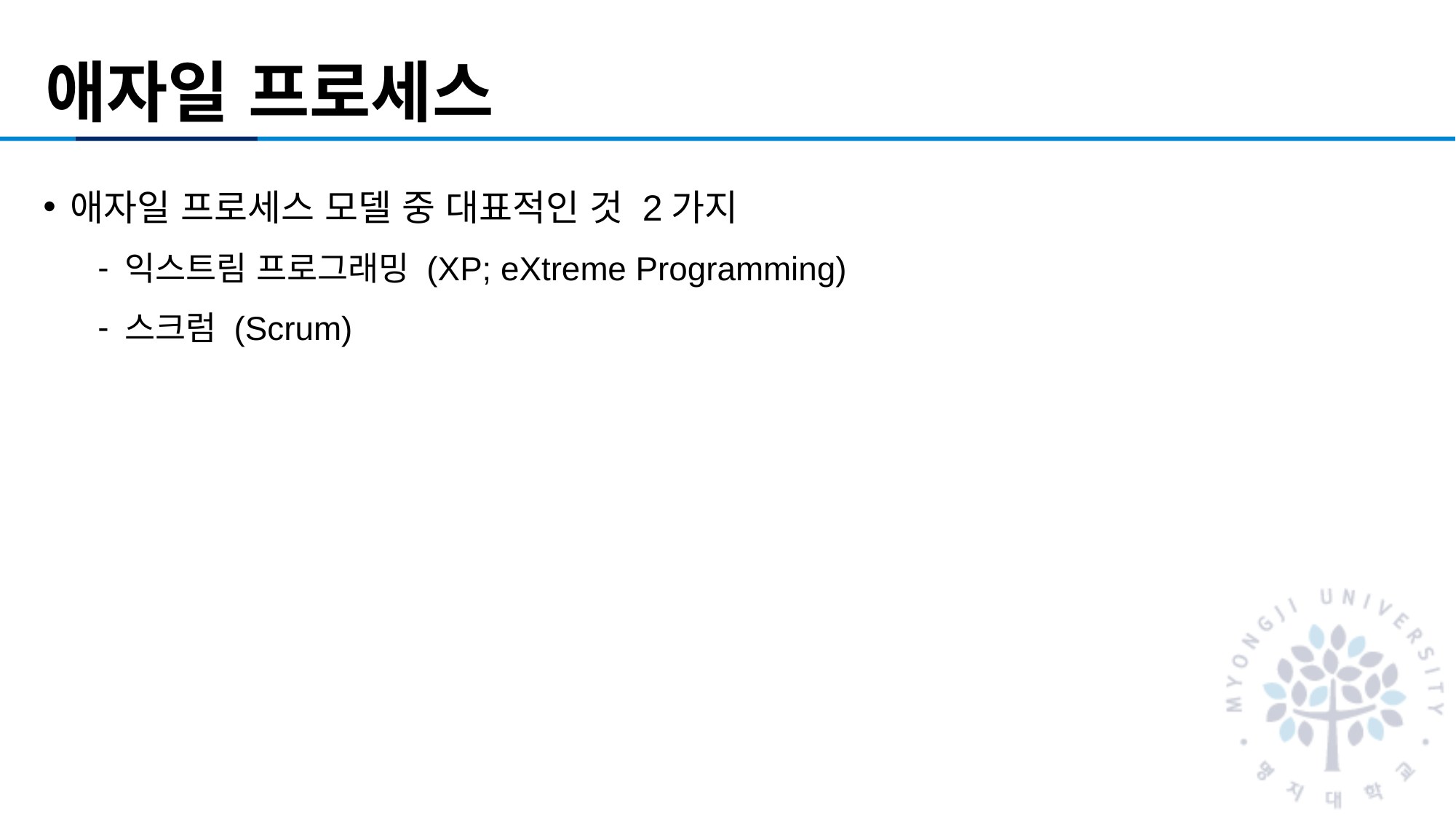

# 애자일 프로세스
애자일 프로세스 모델 중 대표적인 것 2가지
익스트림 프로그래밍 (XP; eXtreme Programming)
스크럼 (Scrum)